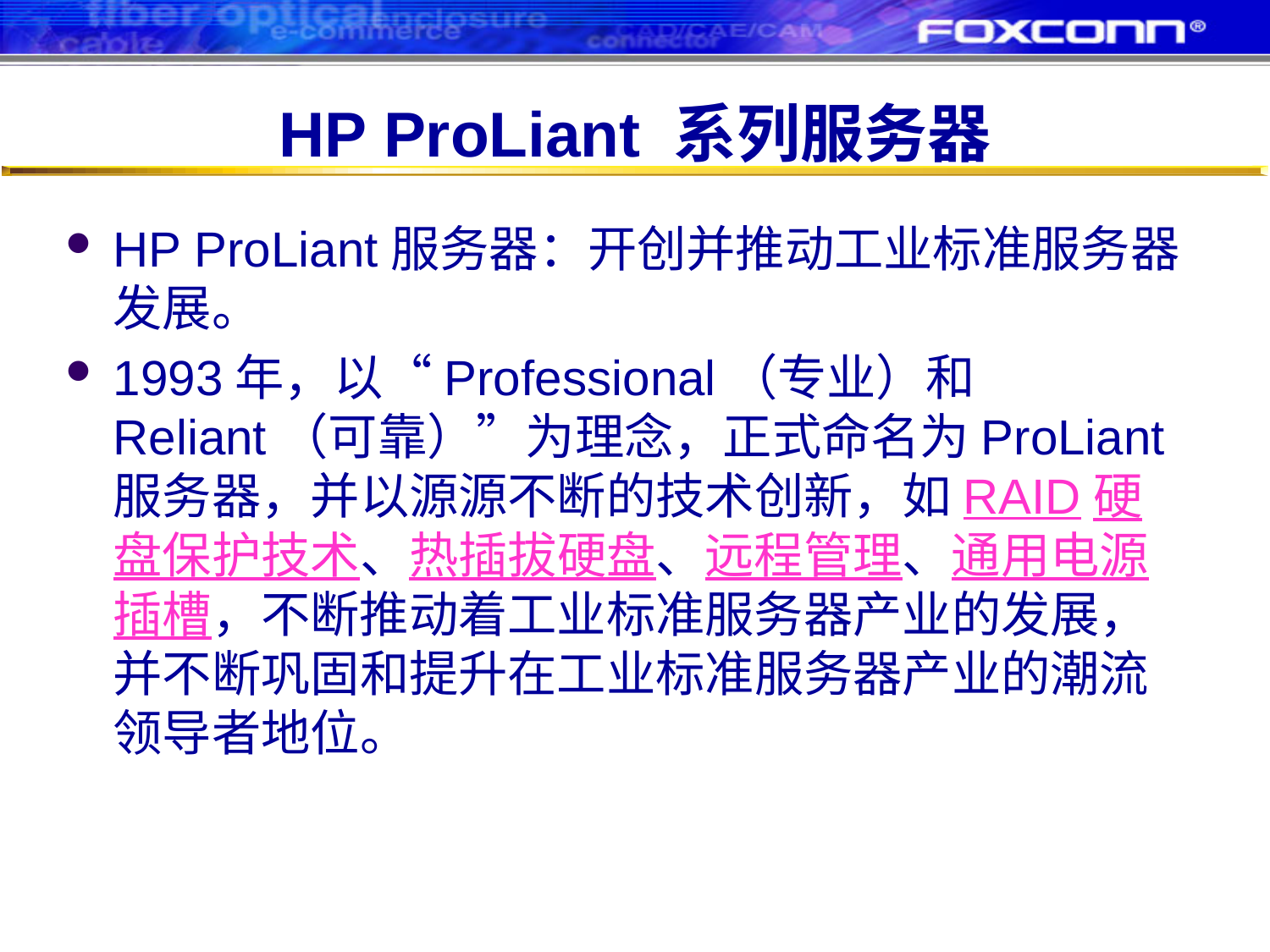

# HP ProLiant 系列服务器
HP ProLiant服务器：开创并推动工业标准服务器发展。
1993年，以“Professional（专业）和Reliant（可靠）”为理念，正式命名为ProLiant服务器，并以源源不断的技术创新，如RAID硬盘保护技术、热插拔硬盘、远程管理、通用电源插槽，不断推动着工业标准服务器产业的发展，并不断巩固和提升在工业标准服务器产业的潮流领导者地位。